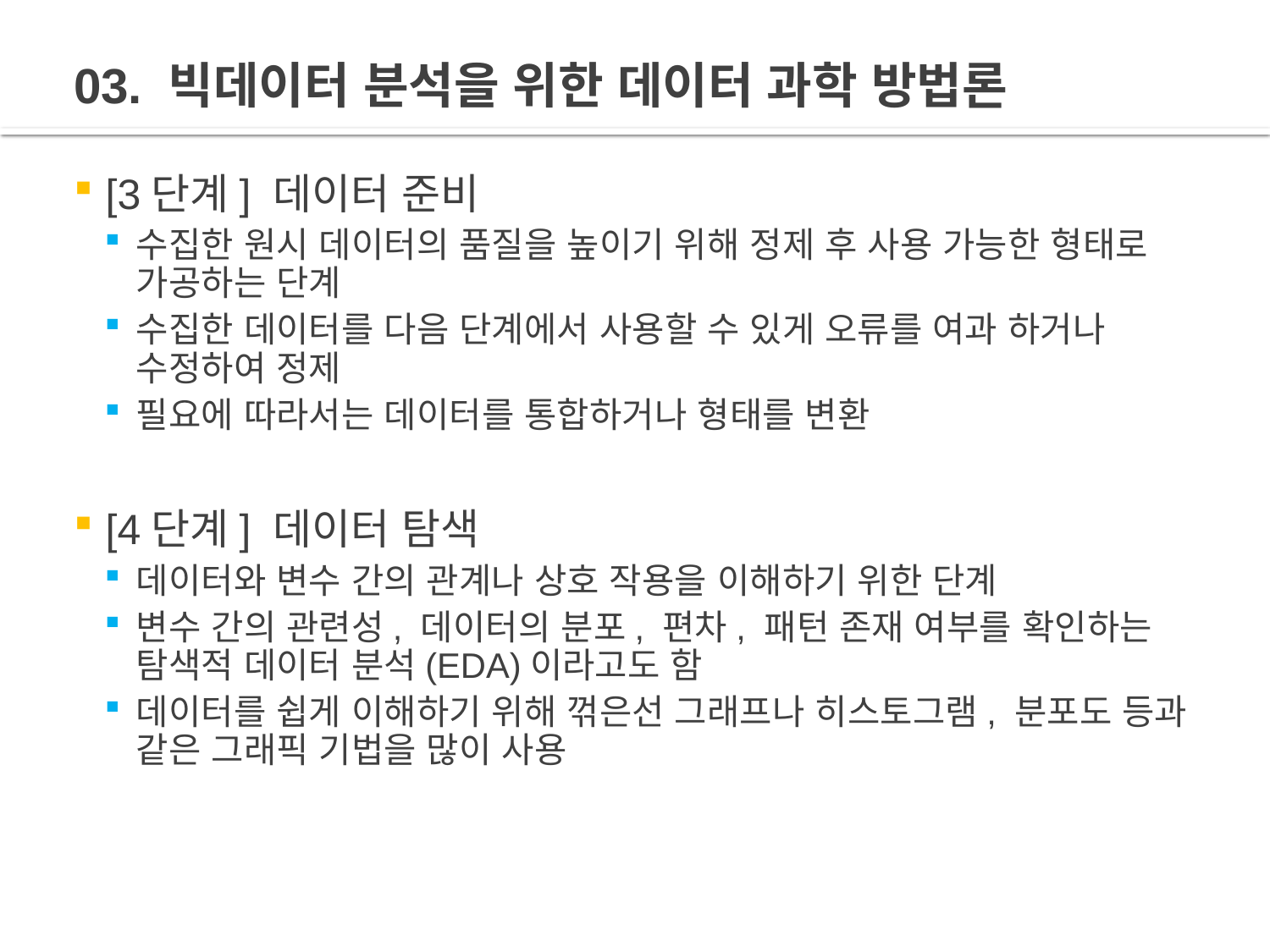

# 03. 빅데이터 분석을 위한 데이터 과학 방법론
[3단계] 데이터 준비
수집한 원시 데이터의 품질을 높이기 위해 정제 후 사용 가능한 형태로 가공하는 단계
수집한 데이터를 다음 단계에서 사용할 수 있게 오류를 여과 하거나 수정하여 정제
필요에 따라서는 데이터를 통합하거나 형태를 변환

[4단계] 데이터 탐색
데이터와 변수 간의 관계나 상호 작용을 이해하기 위한 단계
변수 간의 관련성, 데이터의 분포, 편차, 패턴 존재 여부를 확인하는 탐색적 데이터 분석(EDA)이라고도 함
데이터를 쉽게 이해하기 위해 꺾은선 그래프나 히스토그램, 분포도 등과 같은 그래픽 기법을 많이 사용